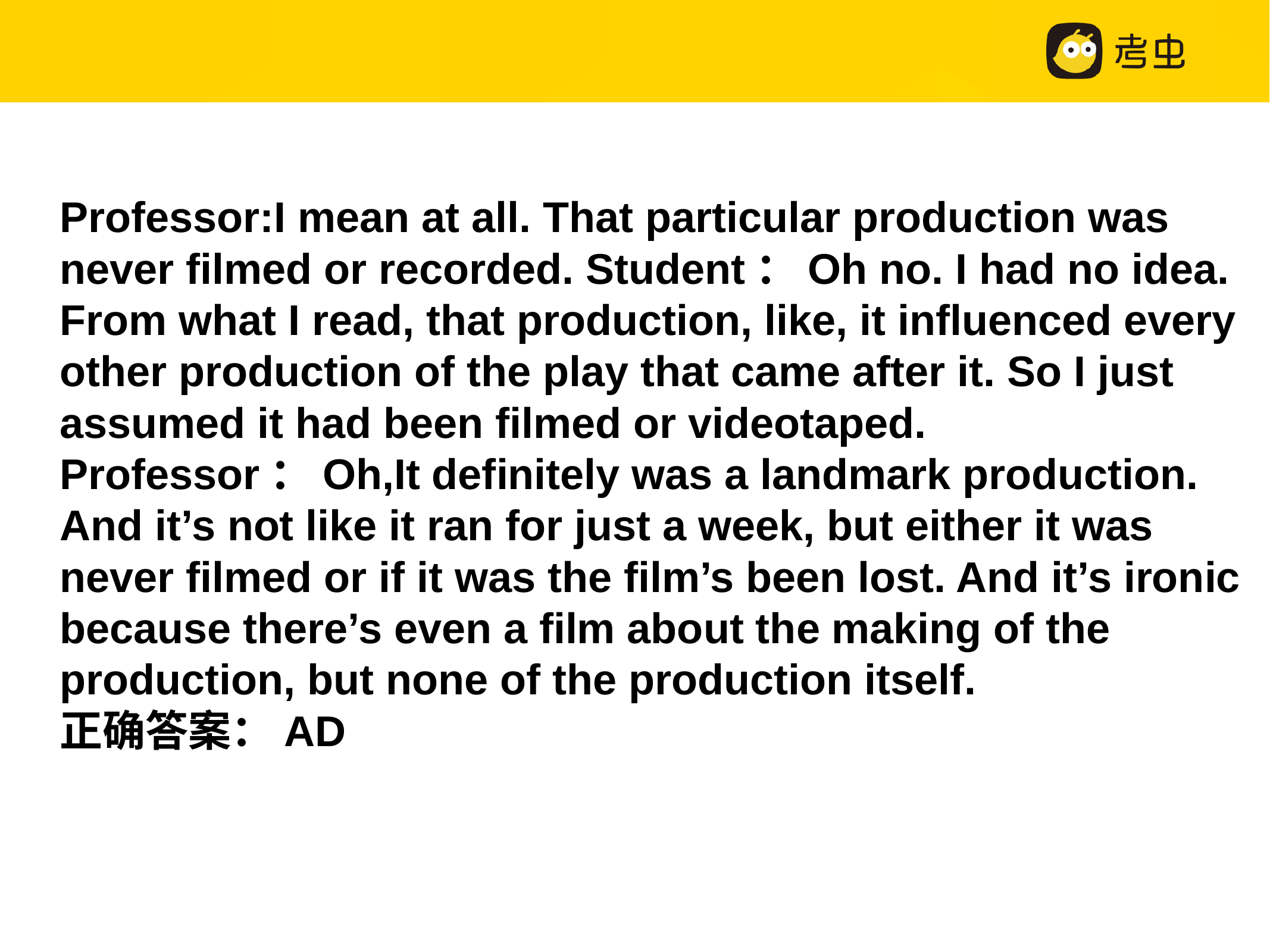

Professor:I mean at all. That particular production was never filmed or recorded. Student：Oh no. I had no idea. From what I read, that production, like, it influenced every other production of the play that came after it. So I just assumed it had been filmed or videotaped.
Professor：Oh,It definitely was a landmark production. And it’s not like it ran for just a week, but either it was never filmed or if it was the film’s been lost. And it’s ironic because there’s even a film about the making of the production, but none of the production itself.
正确答案：AD